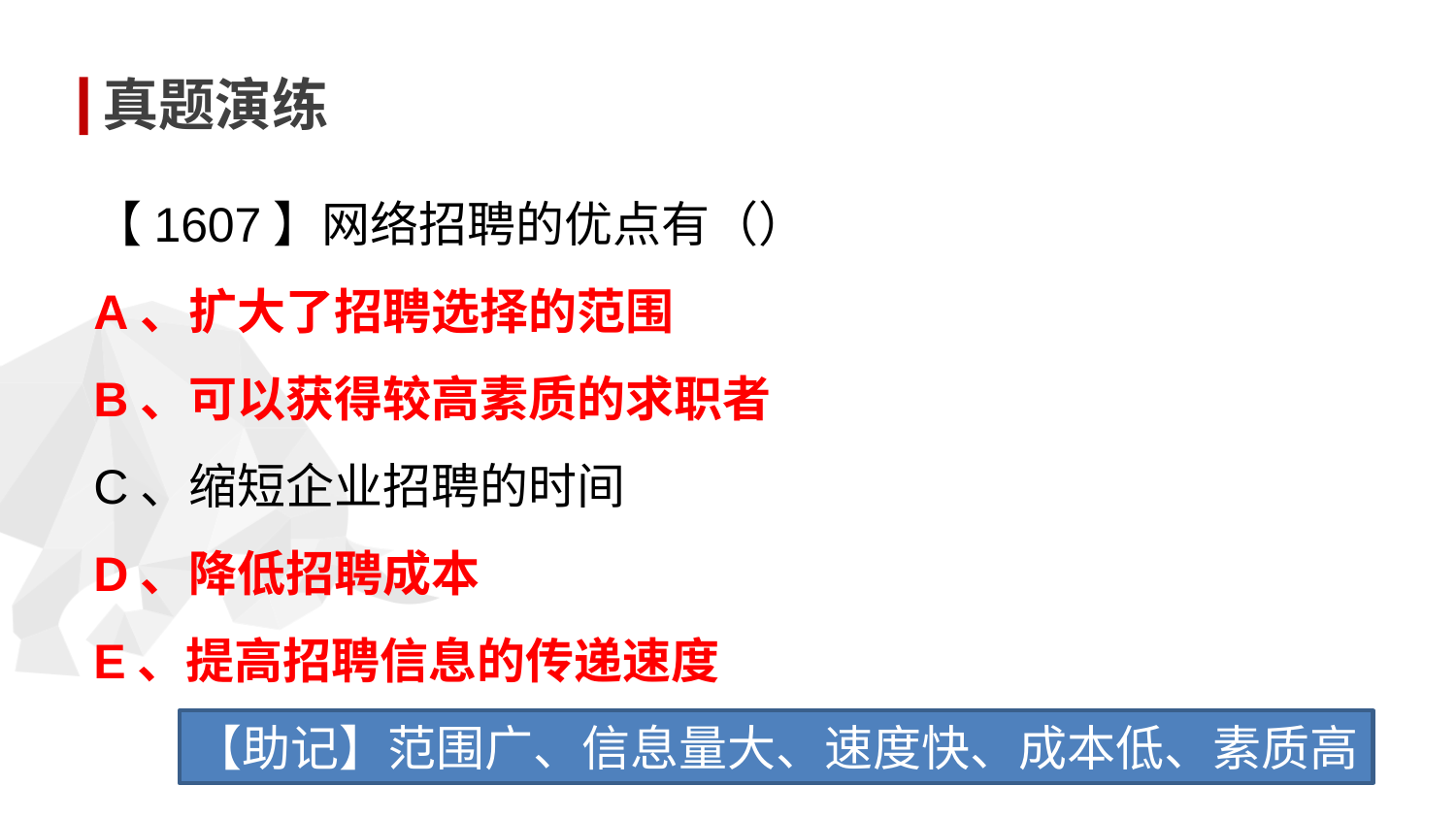

真题演练
【1607】网络招聘的优点有（）
A、扩大了招聘选择的范围
B、可以获得较高素质的求职者
C、缩短企业招聘的时间
D、降低招聘成本
E、提高招聘信息的传递速度
【助记】范围广、信息量大、速度快、成本低、素质高